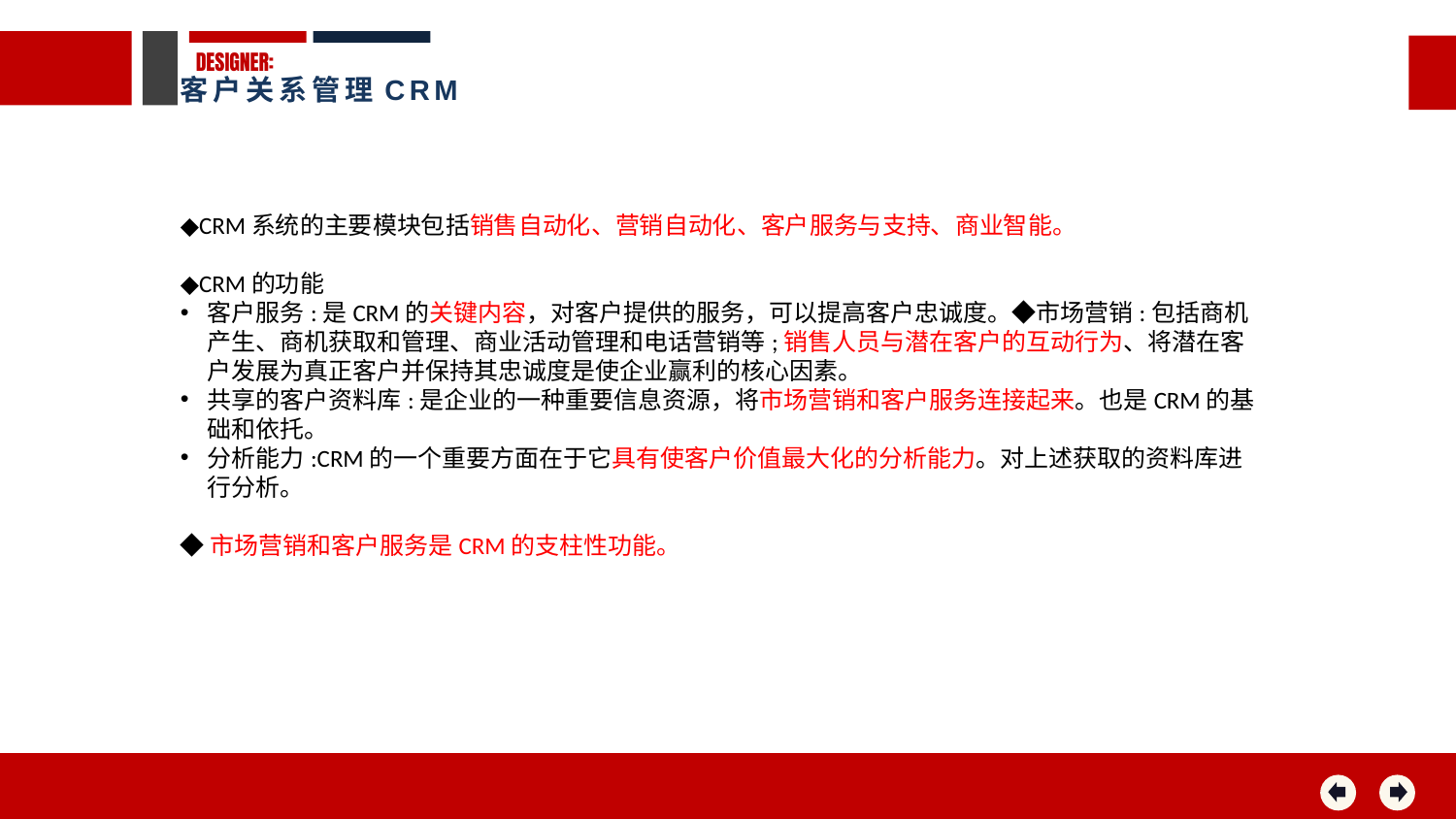

DESIGNER:
客户关系管理CRM
◆CRM系统的主要模块包括销售自动化、营销自动化、客户服务与支持、商业智能。

◆CRM的功能
客户服务:是CRM的关键内容，对客户提供的服务，可以提高客户忠诚度。◆市场营销:包括商机产生、商机获取和管理、商业活动管理和电话营销等;销售人员与潜在客户的互动行为、将潜在客户发展为真正客户并保持其忠诚度是使企业赢利的核心因素。
共享的客户资料库:是企业的一种重要信息资源，将市场营销和客户服务连接起来。也是CRM的基础和依托。
分析能力:CRM的一个重要方面在于它具有使客户价值最大化的分析能力。对上述获取的资料库进行分析。

◆市场营销和客户服务是CRM的支柱性功能。